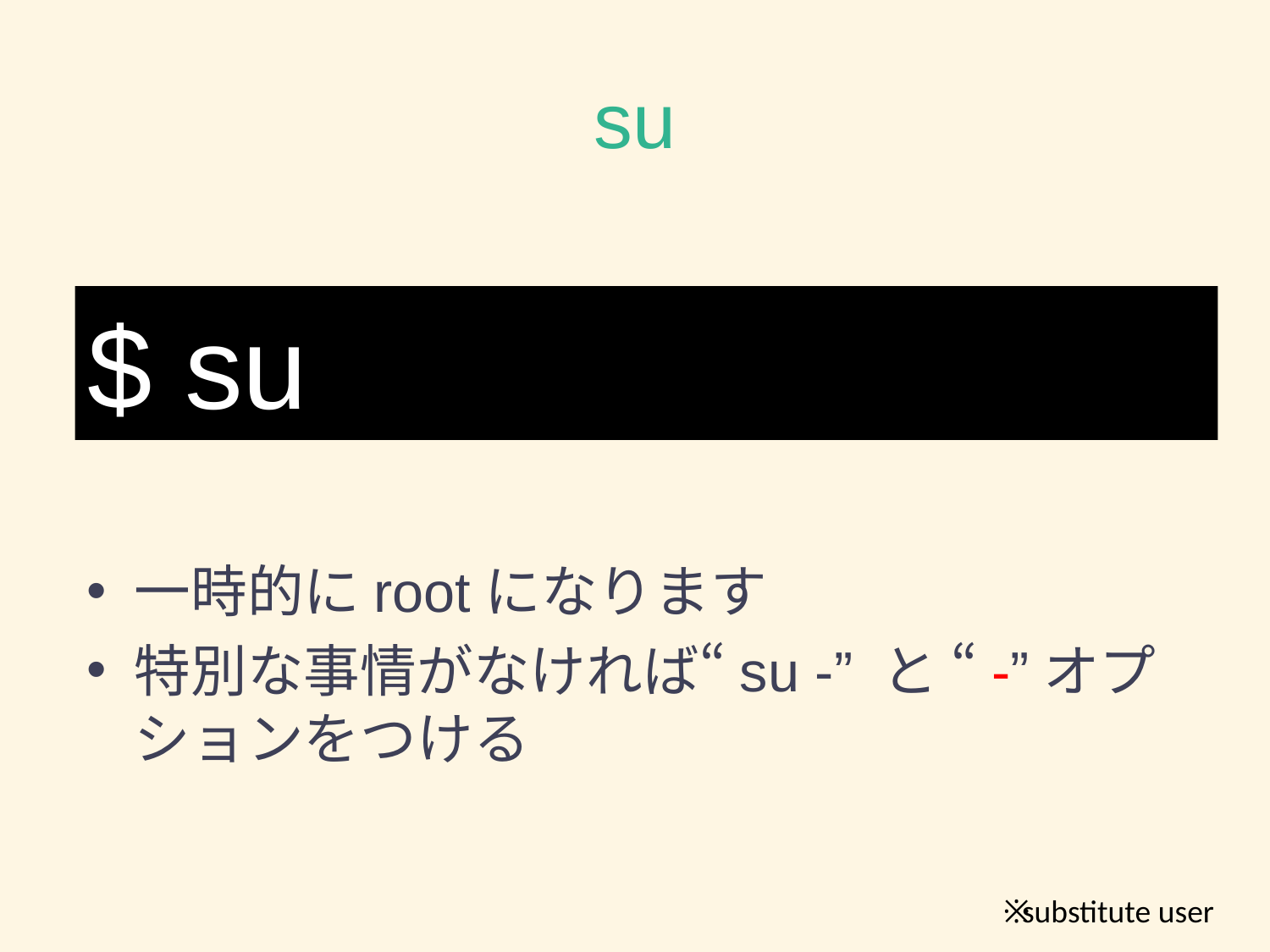

# su
$ su
一時的にrootになります
特別な事情がなければ“su -” と “-”オプションをつける
※substitute user